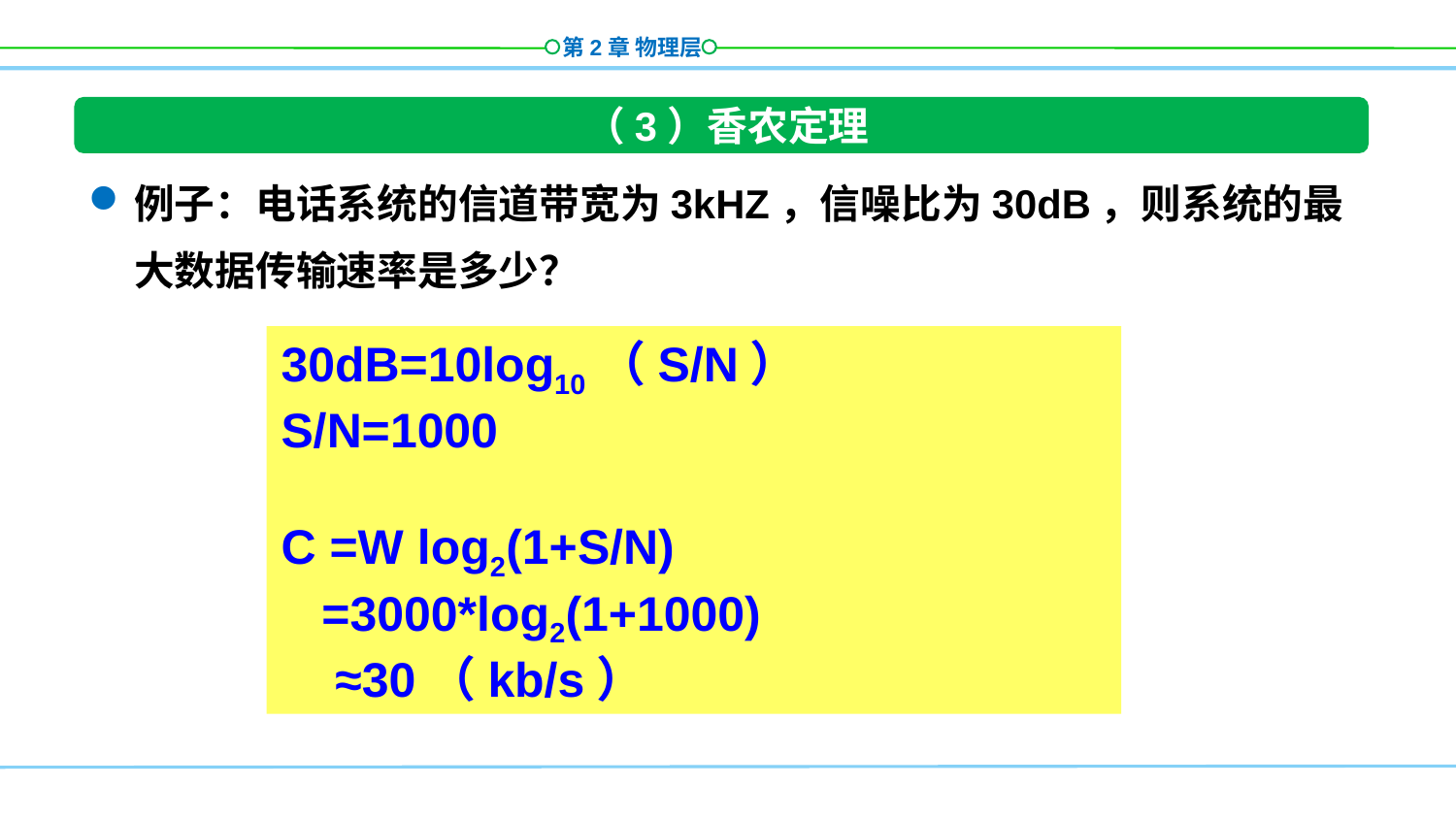

（3）香农定理
例子：电话系统的信道带宽为3kHZ，信噪比为30dB，则系统的最大数据传输速率是多少？

30dB=10log10（S/N）
S/N=1000

C =W log2(1+S/N)
   =3000*log2(1+1000)
    ≈30（kb/s）